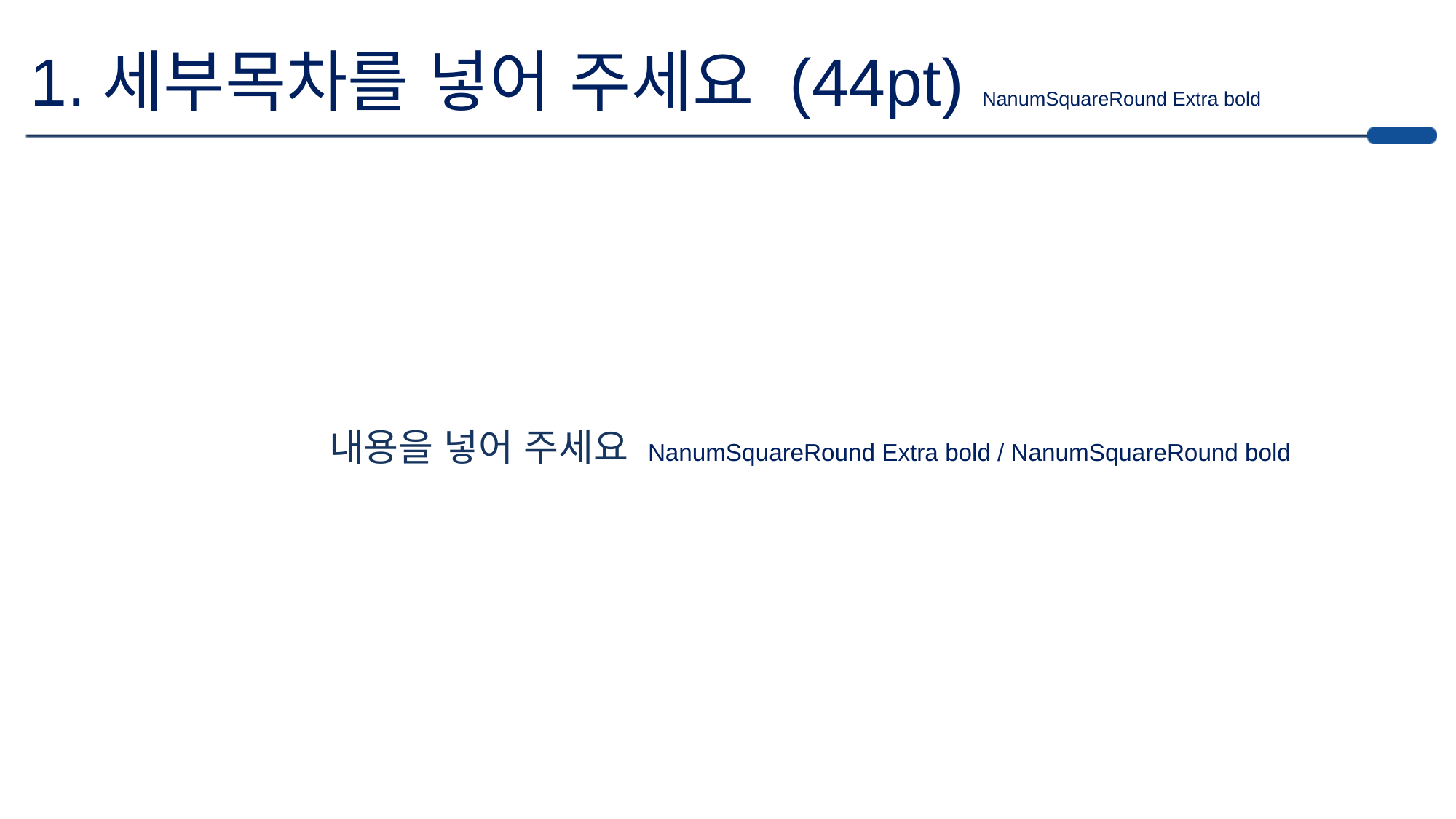

1.세부목차를 넣어 주세요 (44pt) NanumSquareRound Extra bold
내용을 넣어 주세요 NanumSquareRound Extra bold / NanumSquareRound bold